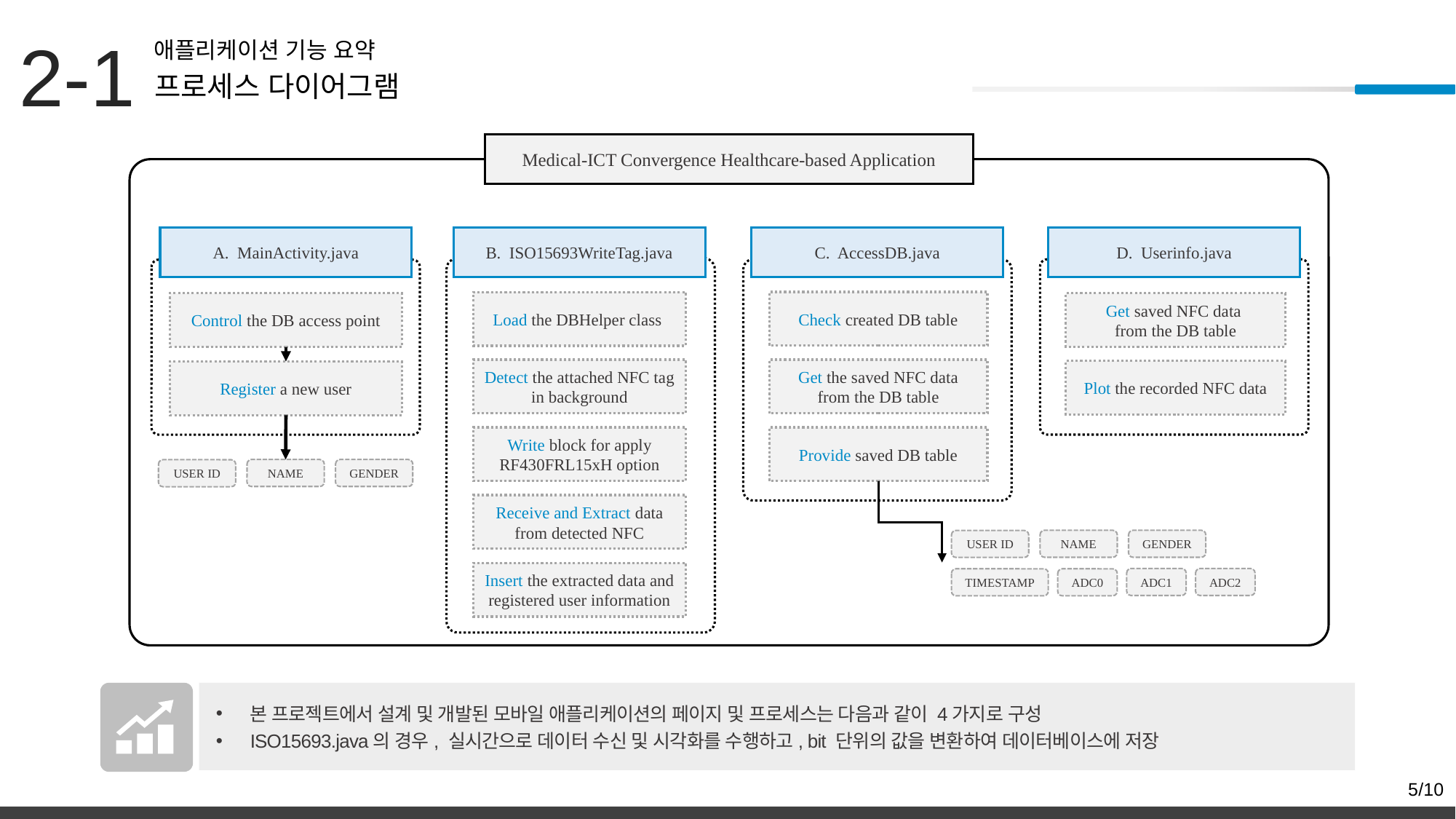

2-1
애플리케이션 기능 요약
프로세스 다이어그램

Medical-ICT Convergence Healthcare-based Application

C.  AccessDB.java

Check created DB table
Get the saved NFC data
from the DB table
Provide saved DB table
A.  MainActivity.java

Control the DB access point
Register a new user
B.  ISO15693WriteTag.java

Load the DBHelper class
Detect the attached NFC tag in background
Write block for apply RF430FRL15xH option
Receive and Extract data from detected NFC
Insert the extracted data and registered user information
D.  Userinfo.java

Get saved NFC data
from the DB table
Plot the recorded NFC data
NAME
GENDER
USER ID
NAME
GENDER
USER ID
ADC1
ADC2
TIMESTAMP
ADC0

본 프로젝트에서 설계 및 개발된 모바일 애플리케이션의 페이지 및 프로세스는 다음과 같이 4가지로 구성
ISO15693.java의 경우, 실시간으로 데이터 수신 및 시각화를 수행하고, bit 단위의 값을 변환하여 데이터베이스에 저장
5/10